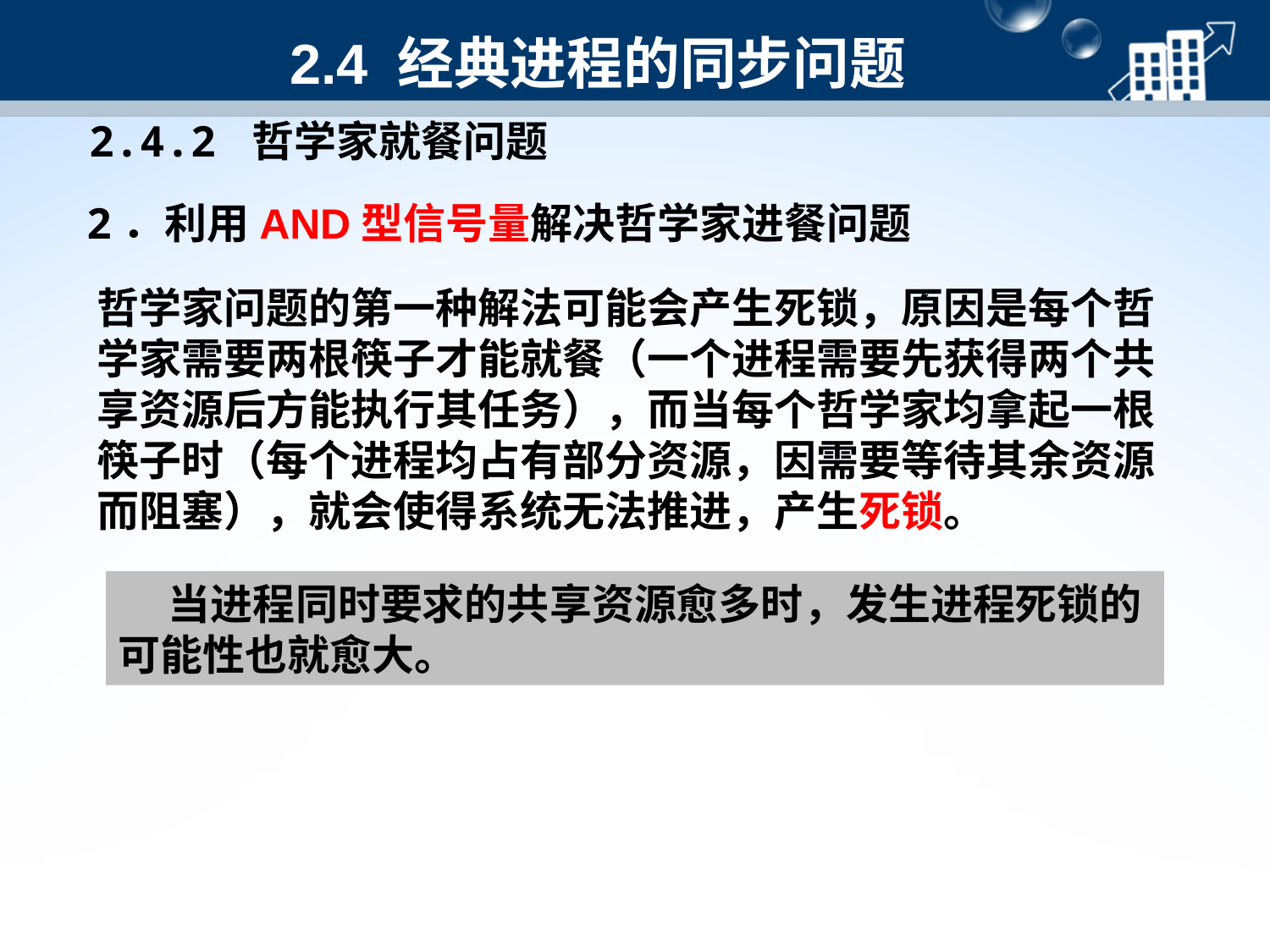

# 2.4 经典进程的同步问题
2.4.2 哲学家就餐问题
2．利用AND型信号量解决哲学家进餐问题

哲学家问题的第一种解法可能会产生死锁，原因是每个哲学家需要两根筷子才能就餐（一个进程需要先获得两个共享资源后方能执行其任务），而当每个哲学家均拿起一根筷子时（每个进程均占有部分资源，因需要等待其余资源而阻塞），就会使得系统无法推进，产生死锁。
当进程同时要求的共享资源愈多时，发生进程死锁的可能性也就愈大。